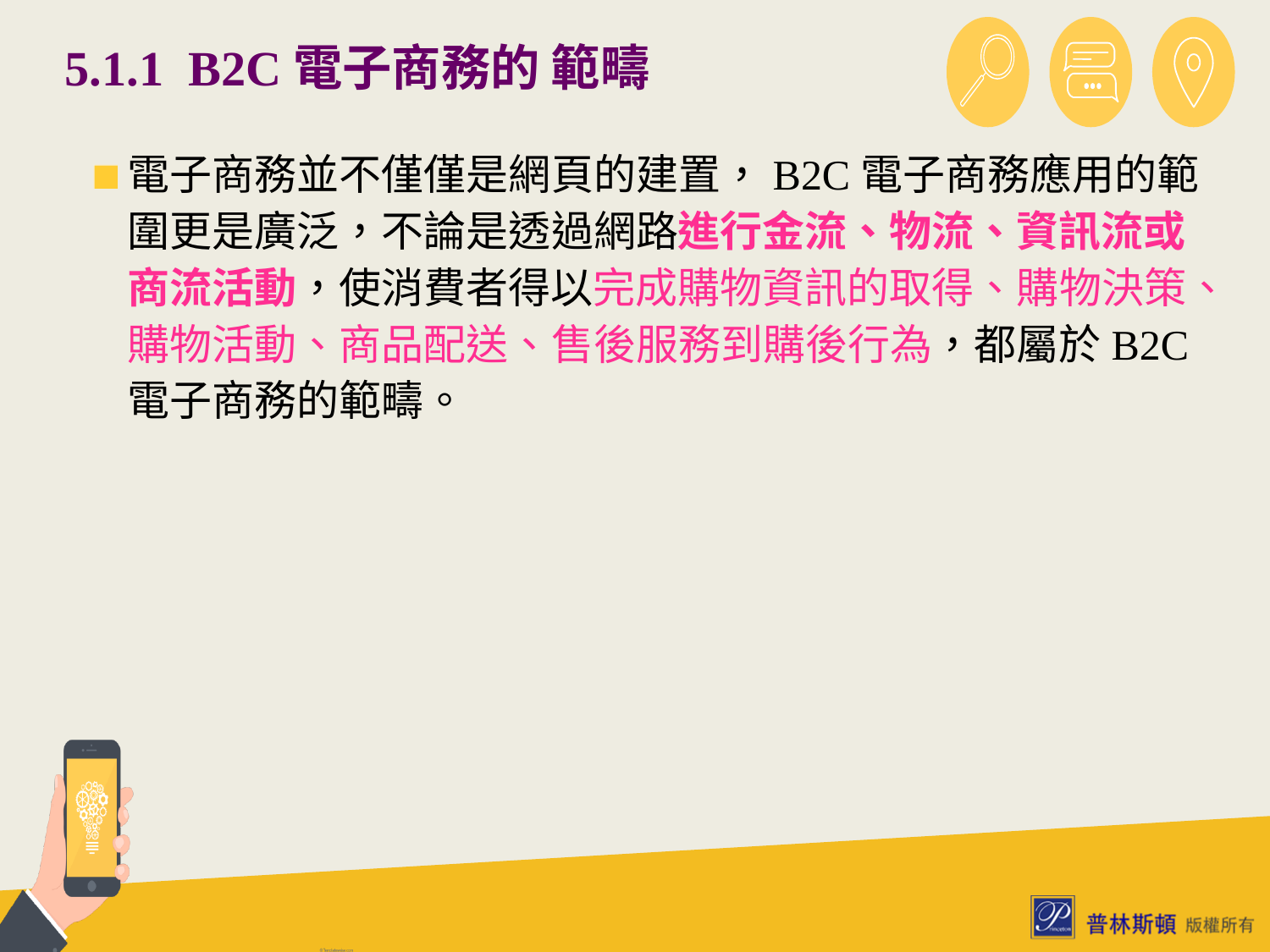

# 5.1.1  B2C電子商務的 範疇
電子商務並不僅僅是網頁的建置，B2C電子商務應用的範圍更是廣泛，不論是透過網路進行金流、物流、資訊流或商流活動，使消費者得以完成購物資訊的取得、購物決策、購物活動、商品配送、售後服務到購後行為，都屬於B2C電子商務的範疇。